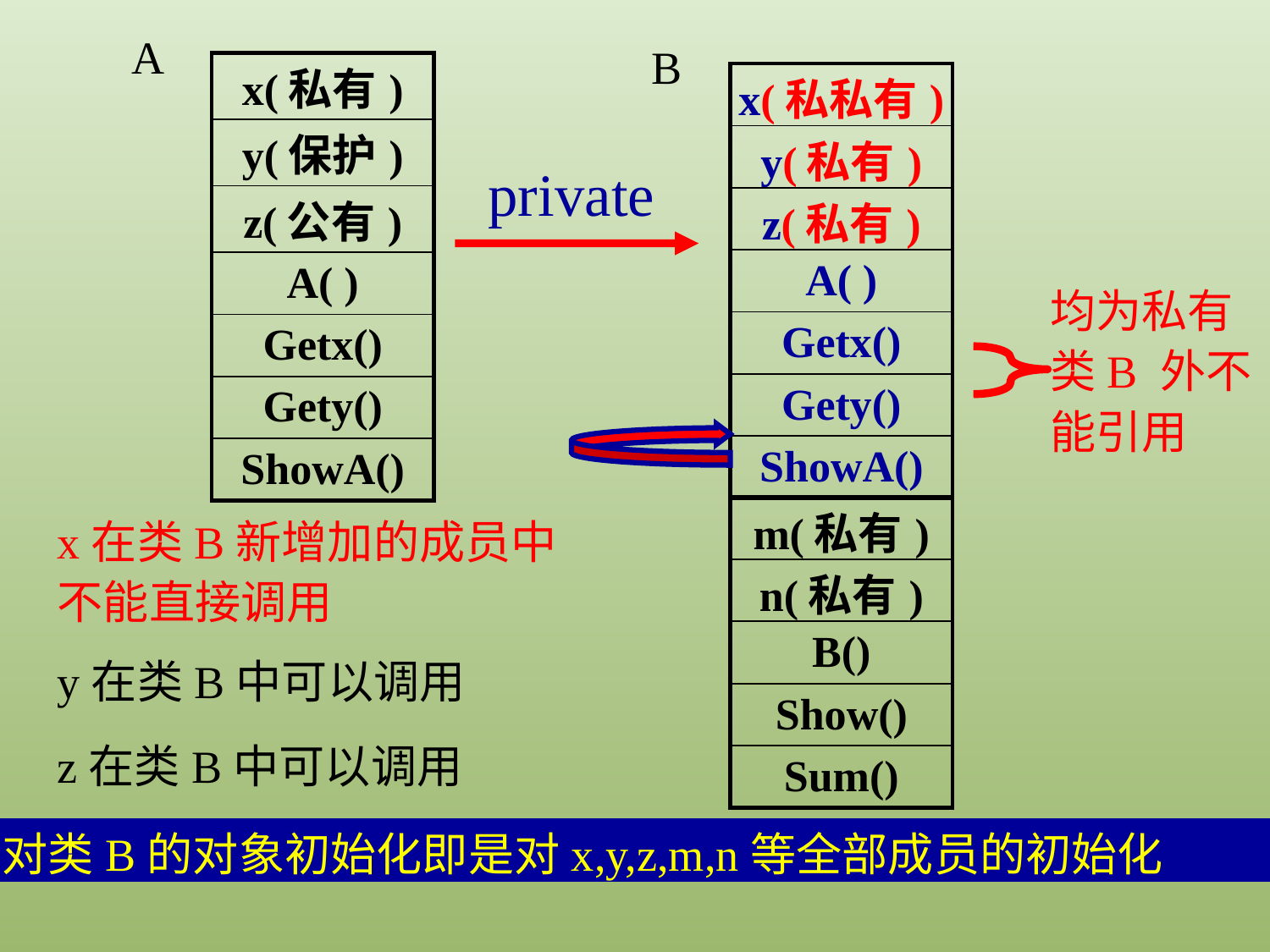

A
B
| x(私有) |
| --- |
| y(保护) |
| z(公有) |
| A( ) |
| Getx() |
| Gety() |
| ShowA() |
| x(私私有) |
| --- |
| y(私有) |
| z(私有) |
| A( ) |
| Getx() |
| Gety() |
| ShowA() |
private

均为私有类B 外不能引用

| m(私有) |
| --- |
| n(私有) |
| B() |
| Show() |
| Sum() |
x在类B新增加的成员中不能直接调用
y在类B中可以调用
z在类B中可以调用
对类B的对象初始化即是对x,y,z,m,n等全部成员的初始化
723